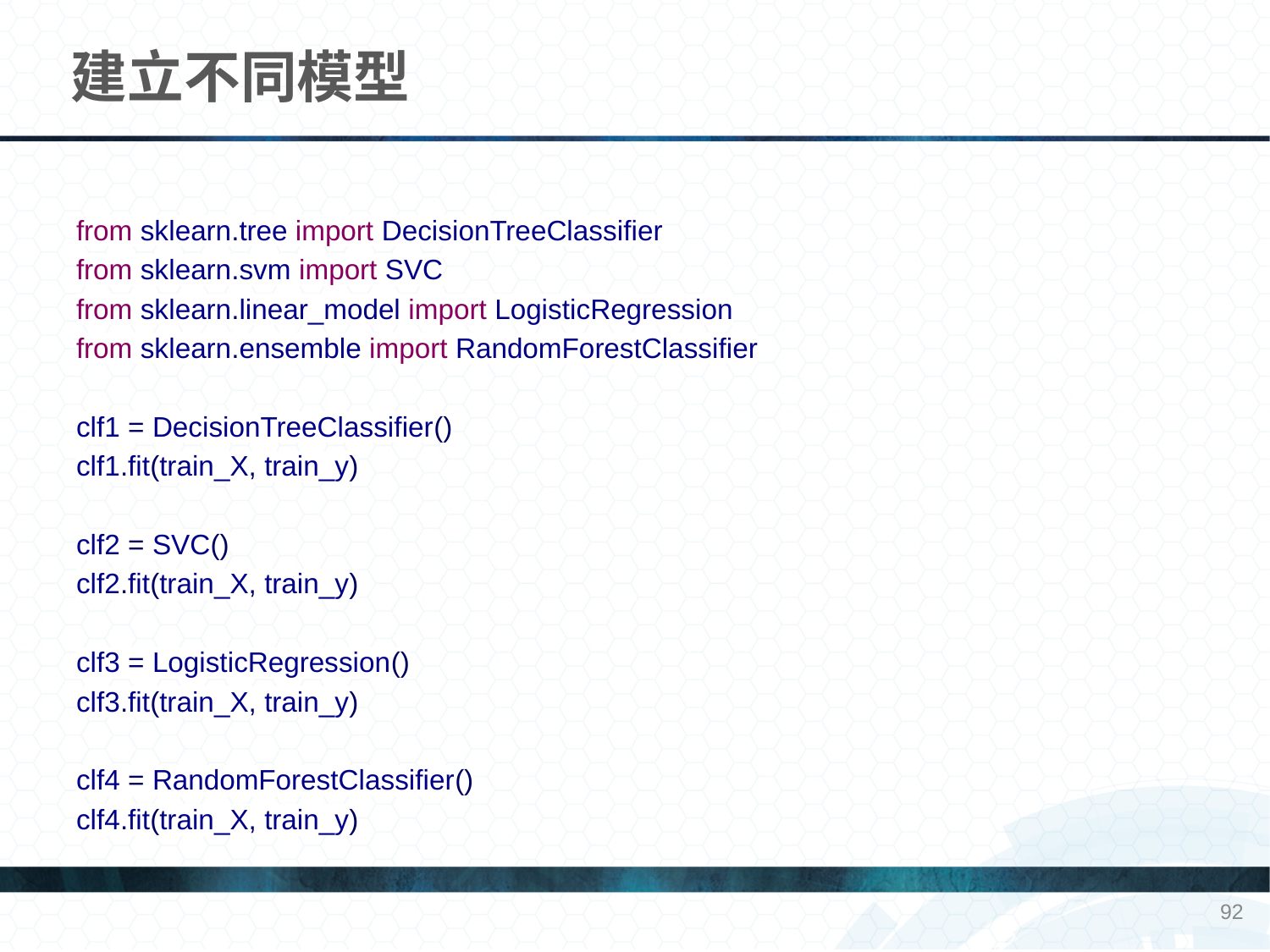

# 建立不同模型
from sklearn.tree import DecisionTreeClassifier
from sklearn.svm import SVC
from sklearn.linear_model import LogisticRegression
from sklearn.ensemble import RandomForestClassifier

clf1 = DecisionTreeClassifier()
clf1.fit(train_X, train_y)

clf2 = SVC()
clf2.fit(train_X, train_y)

clf3 = LogisticRegression()
clf3.fit(train_X, train_y)

clf4 = RandomForestClassifier()
clf4.fit(train_X, train_y)
92